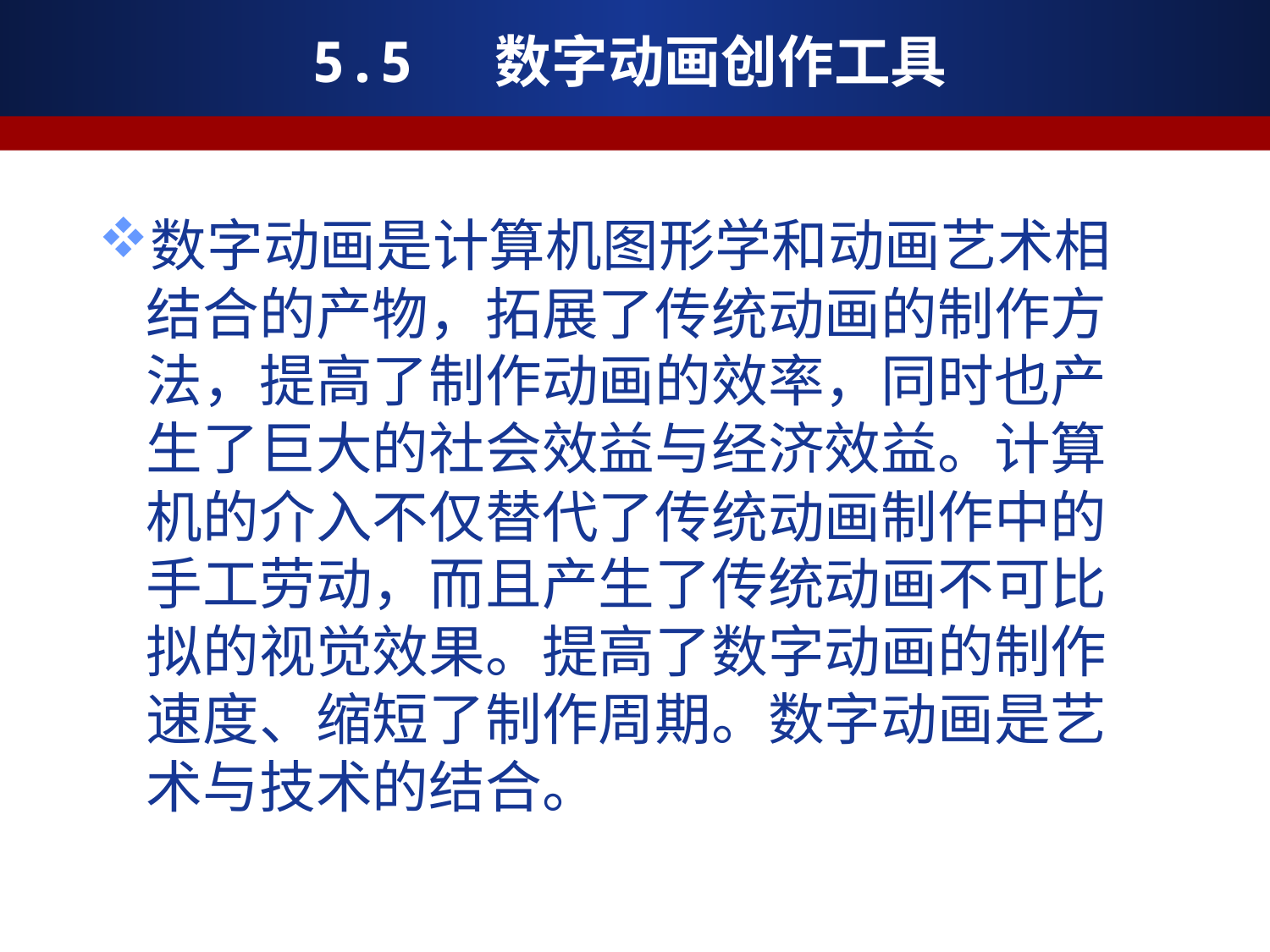

# 5.5  数字动画创作工具
数字动画是计算机图形学和动画艺术相结合的产物，拓展了传统动画的制作方法，提高了制作动画的效率，同时也产生了巨大的社会效益与经济效益。计算机的介入不仅替代了传统动画制作中的手工劳动，而且产生了传统动画不可比拟的视觉效果。提高了数字动画的制作速度、缩短了制作周期。数字动画是艺术与技术的结合。